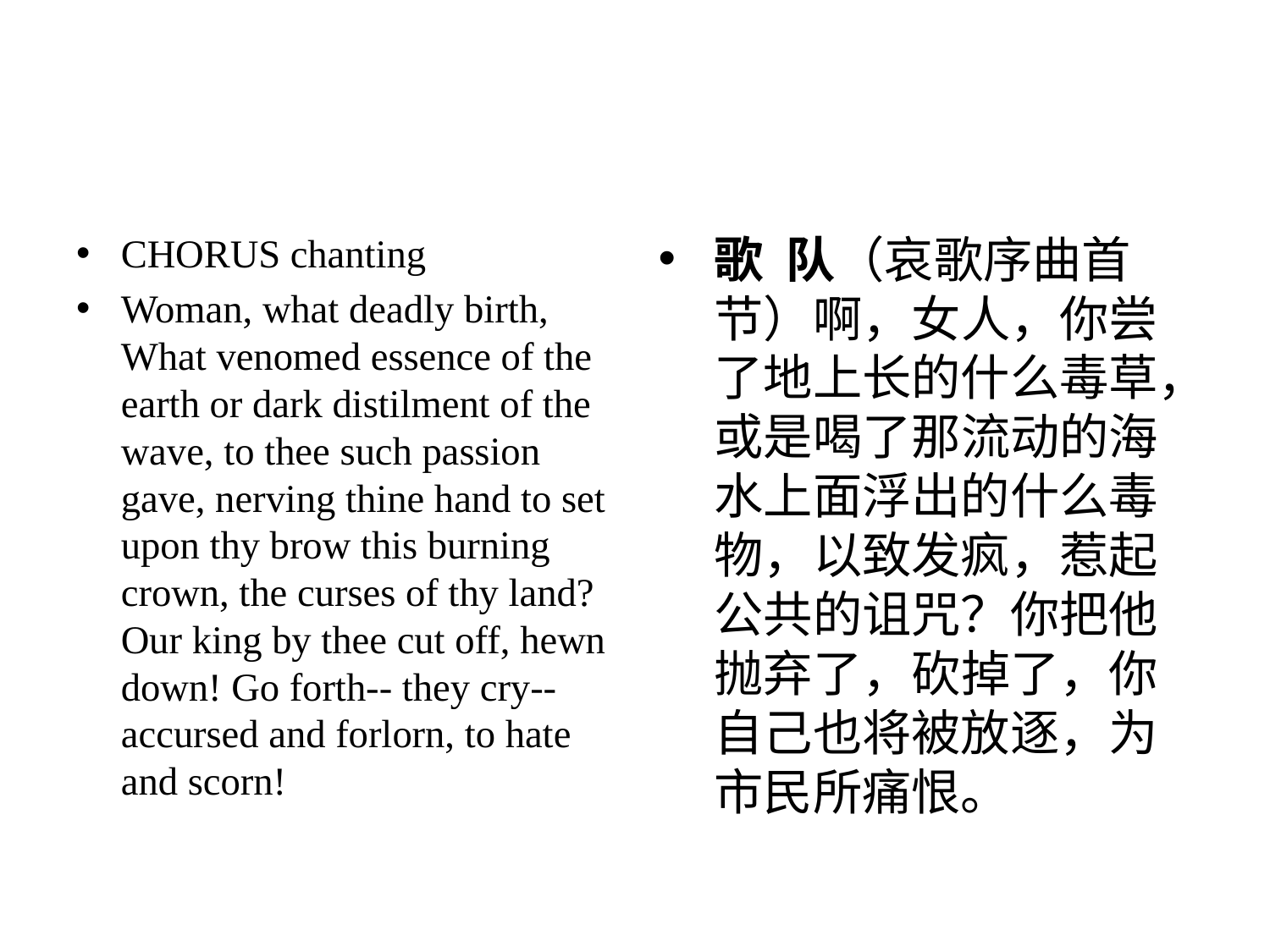

#
CHORUS chanting
Woman, what deadly birth, What venomed essence of the earth or dark distilment of the wave, to thee such passion gave, nerving thine hand to set upon thy brow this burning crown, the curses of thy land? Our king by thee cut off, hewn down! Go forth-- they cry-- accursed and forlorn, to hate and scorn!
歌  队（哀歌序曲首节）啊，女人，你尝了地上长的什么毒草，或是喝了那流动的海水上面浮出的什么毒物，以致发疯，惹起公共的诅咒？你把他抛弃了，砍掉了，你自己也将被放逐，为市民所痛恨。